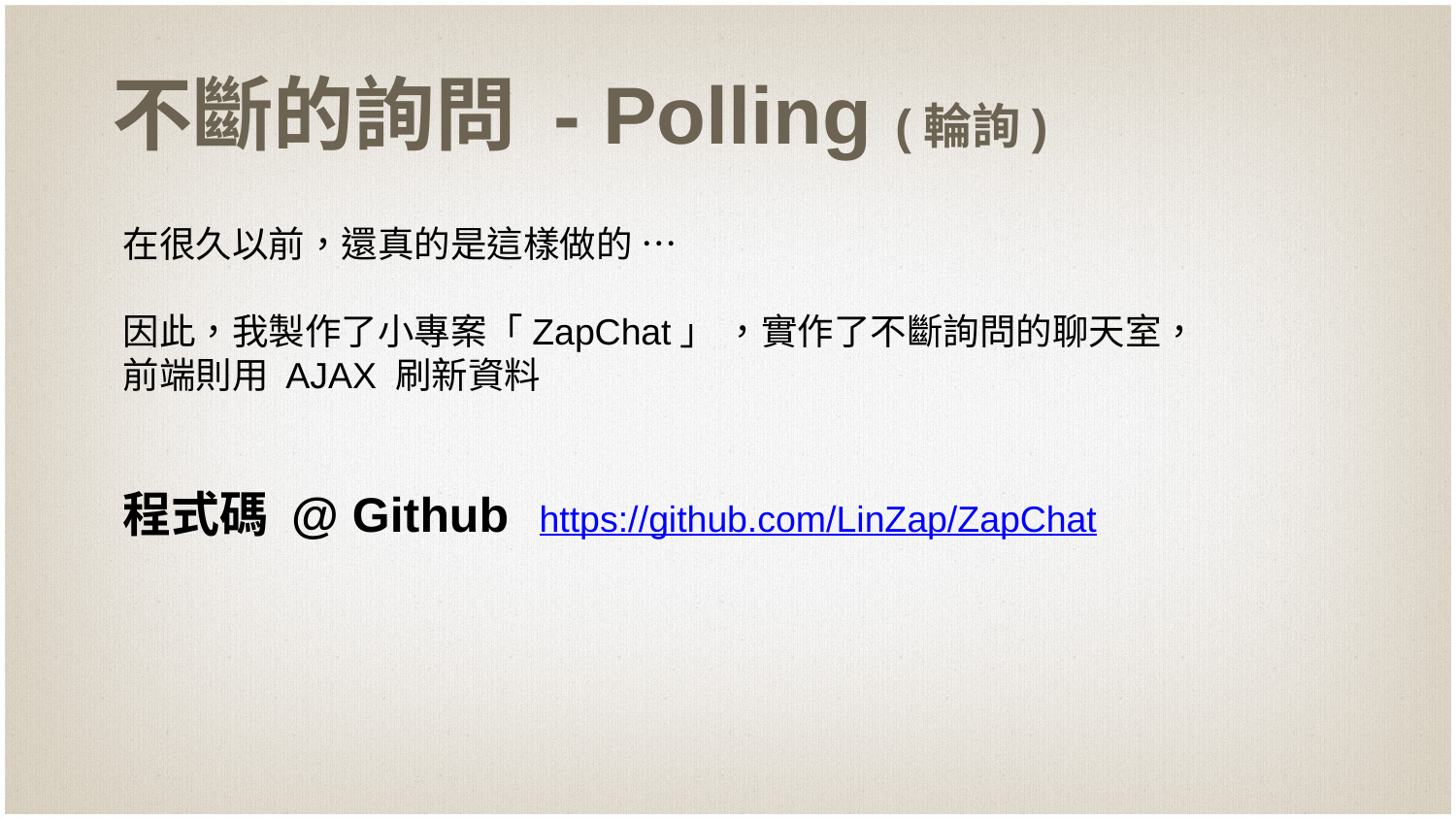

# 不斷的詢問 - Polling (輪詢)
在很久以前，還真的是這樣做的 …

因此，我製作了小專案「ZapChat」 ，實作了不斷詢問的聊天室，
前端則用 AJAX 刷新資料

程式碼 @ Github   https://github.com/LinZap/ZapChat